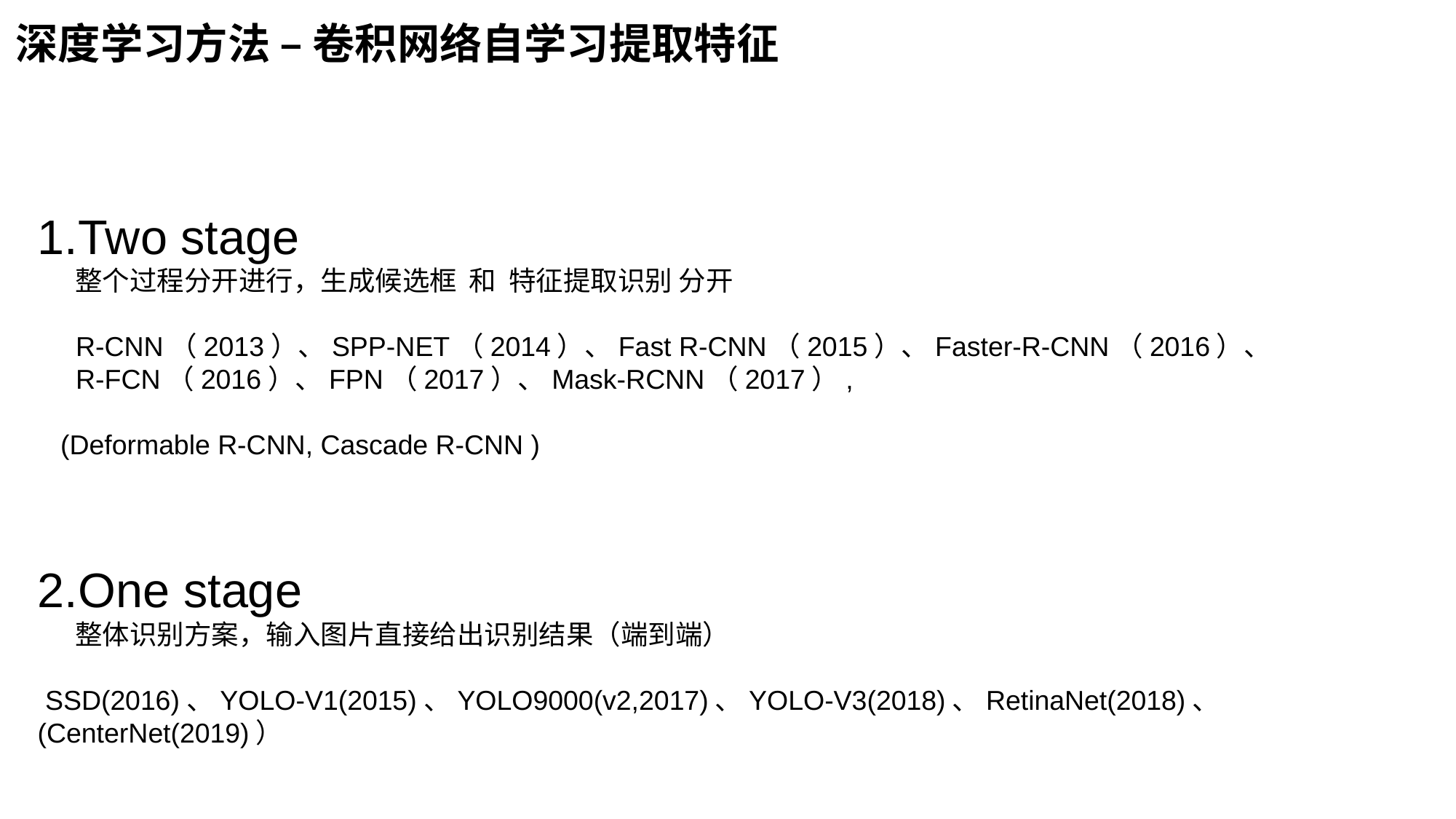

深度学习方法 – 卷积网络自学习提取特征
Two stage
     整个过程分开进行，生成候选框  和  特征提取识别 分开

     R-CNN（2013）、SPP-NET（2014）、Fast R-CNN（2015）、Faster-R-CNN（2016）、
     R-FCN（2016）、FPN（2017）、Mask-RCNN（2017）,

   (Deformable R-CNN, Cascade R-CNN )

One stage
     整体识别方案，输入图片直接给出识别结果（端到端）

 SSD(2016)、YOLO-V1(2015)、YOLO9000(v2,2017)、YOLO-V3(2018)、RetinaNet(2018)、(CenterNet(2019)）